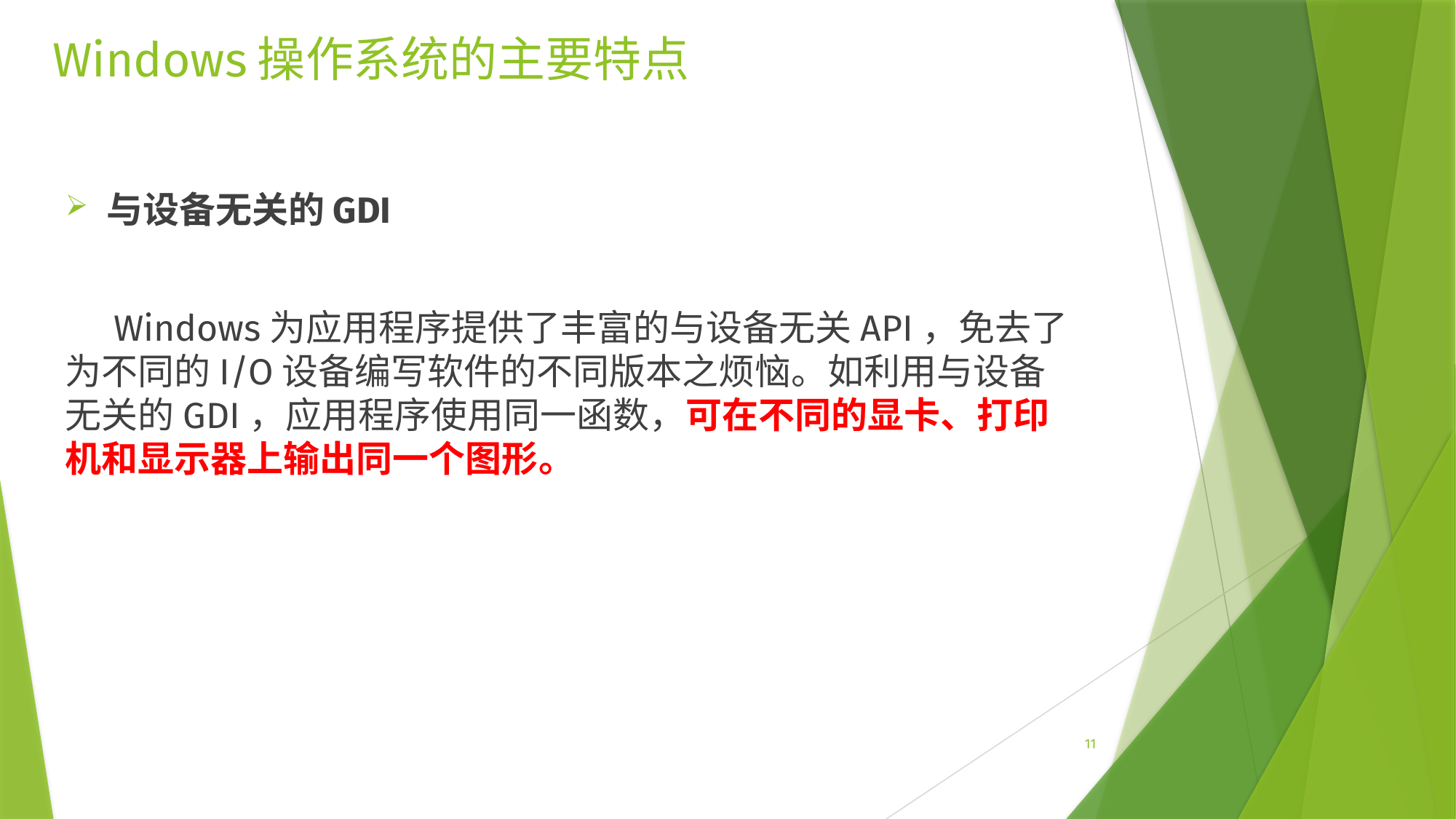

# Windows操作系统的主要特点
与设备无关的GDI

     Windows为应用程序提供了丰富的与设备无关API，免去了为不同的I/O设备编写软件的不同版本之烦恼。如利用与设备无关的GDI，应用程序使用同一函数，可在不同的显卡、打印机和显示器上输出同一个图形。
11